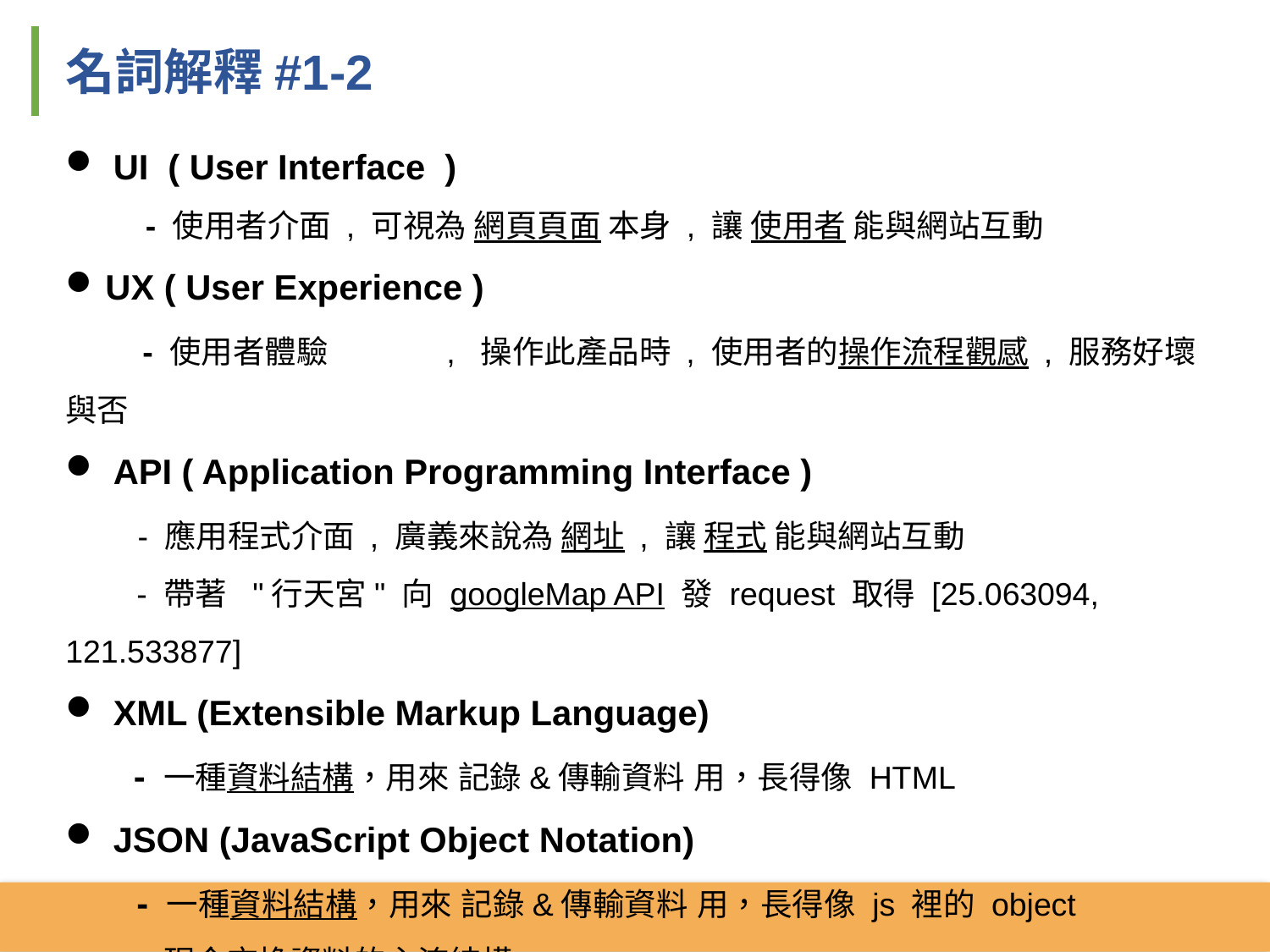

名詞解釋#1-2
UI  ( User Interface  )
         - 使用者介面 , 可視為 網頁頁面 本身 , 讓 使用者 能與網站互動
UX ( User Experience )
        - 使用者體驗	,  操作此產品時 , 使用者的操作流程觀感 , 服務好壞與否
API ( Application Programming Interface )
        - 應用程式介面 , 廣義來說為 網址 , 讓 程式 能與網站互動
        - 帶著  "行天宮" 向 googleMap API 發 request 取得 [25.063094, 121.533877]
XML (Extensible Markup Language)
       - 一種資料結構，用來 記錄&傳輸資料 用，長得像 HTML
JSON (JavaScript Object Notation)
        - 一種資料結構，用來 記錄&傳輸資料 用，長得像 js 裡的 object
        - 現今交換資料的主流結構